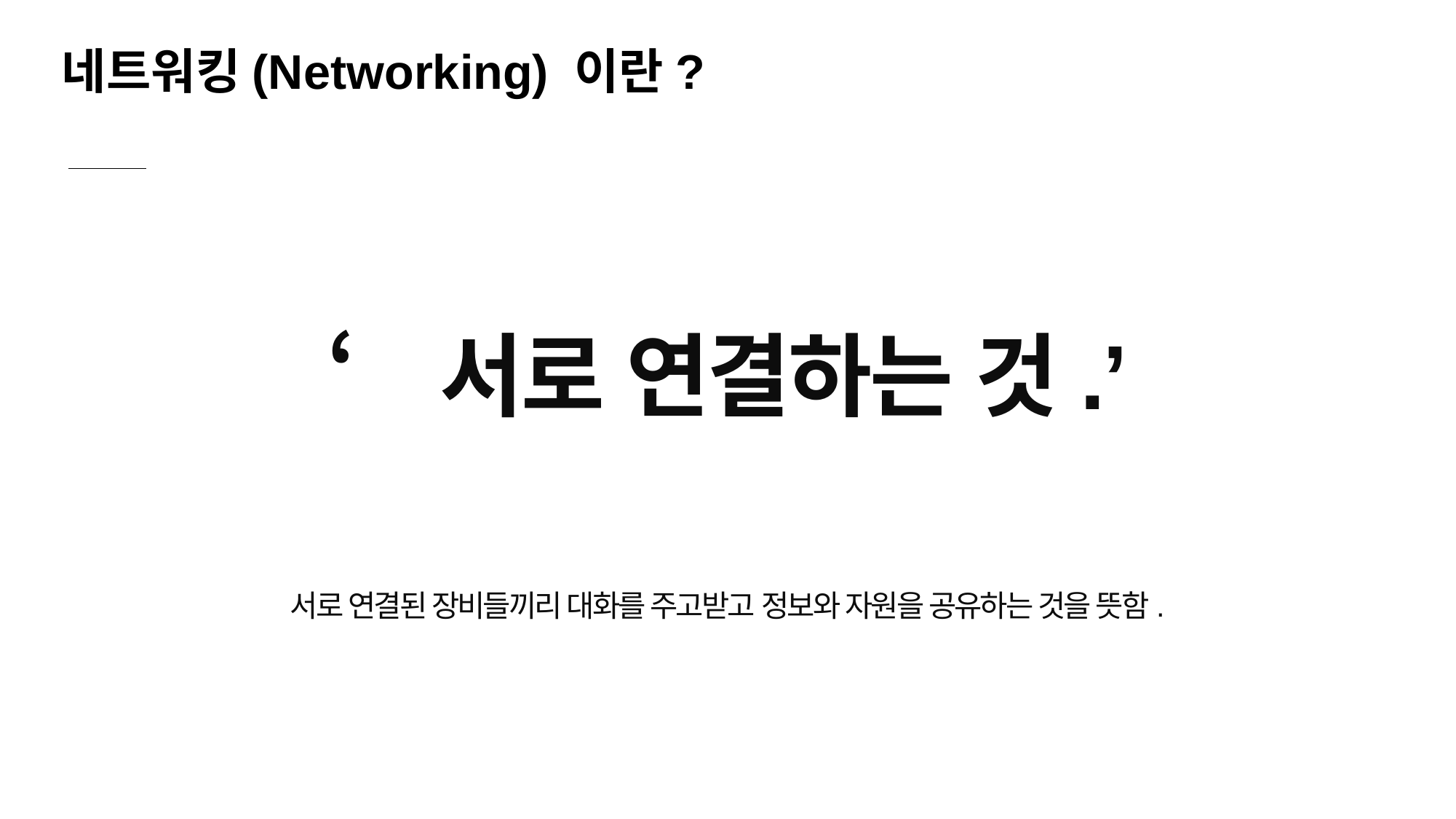

네트워킹(Networking) 이란?
‘서로 연결하는 것.’
서로 연결된 장비들끼리 대화를 주고받고 정보와 자원을 공유하는 것을 뜻함.